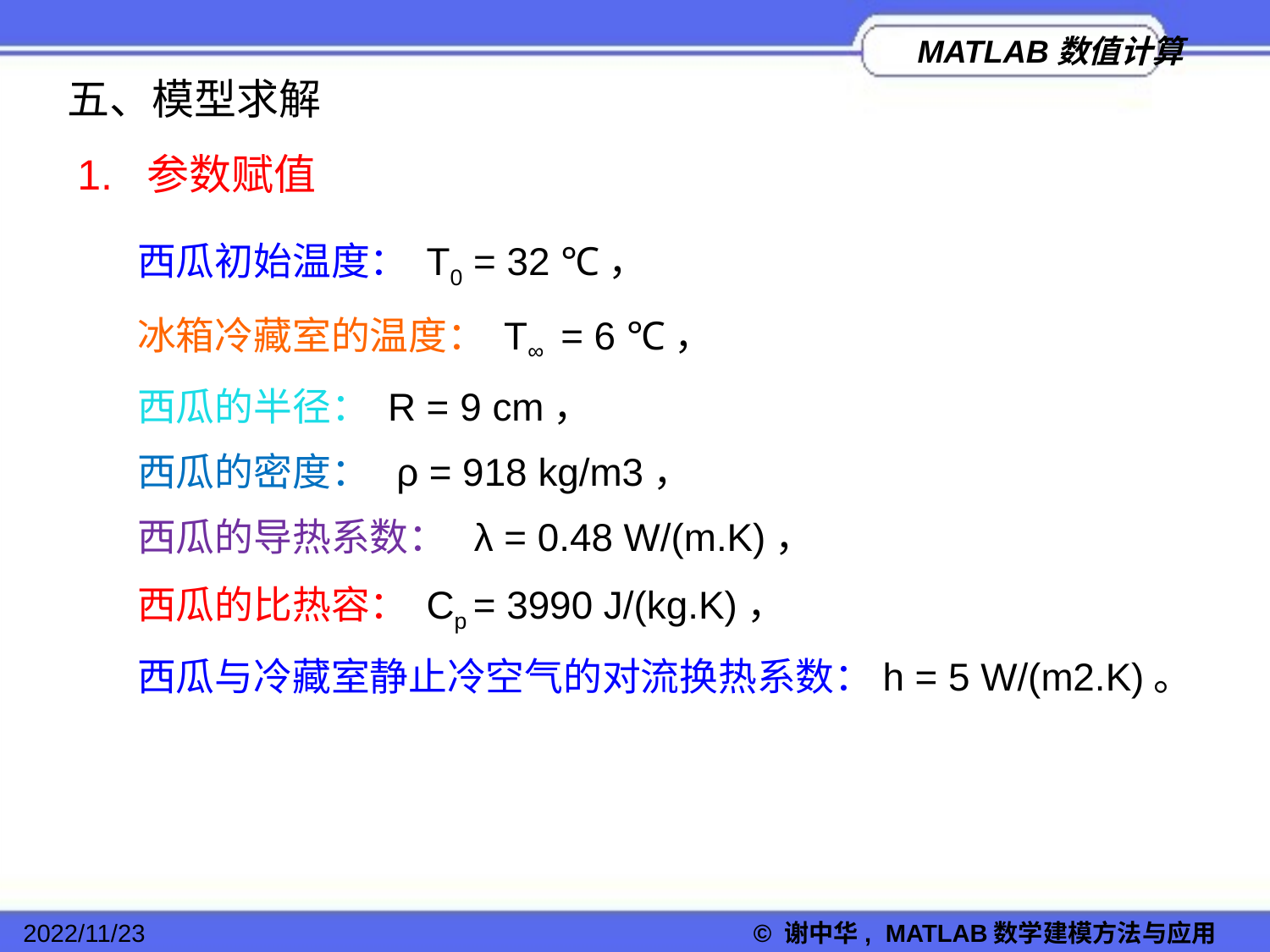

五、模型求解
1.  参数赋值
西瓜初始温度： T0 = 32 ℃，
冰箱冷藏室的温度： T∞  = 6 ℃，
西瓜的半径： R = 9 cm，
西瓜的密度：  ρ = 918 kg/m3，
西瓜的导热系数：  λ = 0.48 W/(m.K)，
西瓜的比热容： Cp = 3990 J/(kg.K)，
西瓜与冷藏室静止冷空气的对流换热系数：h = 5 W/(m2.K)。
2022/11/23
© 谢中华,  MATLAB数学建模方法与应用